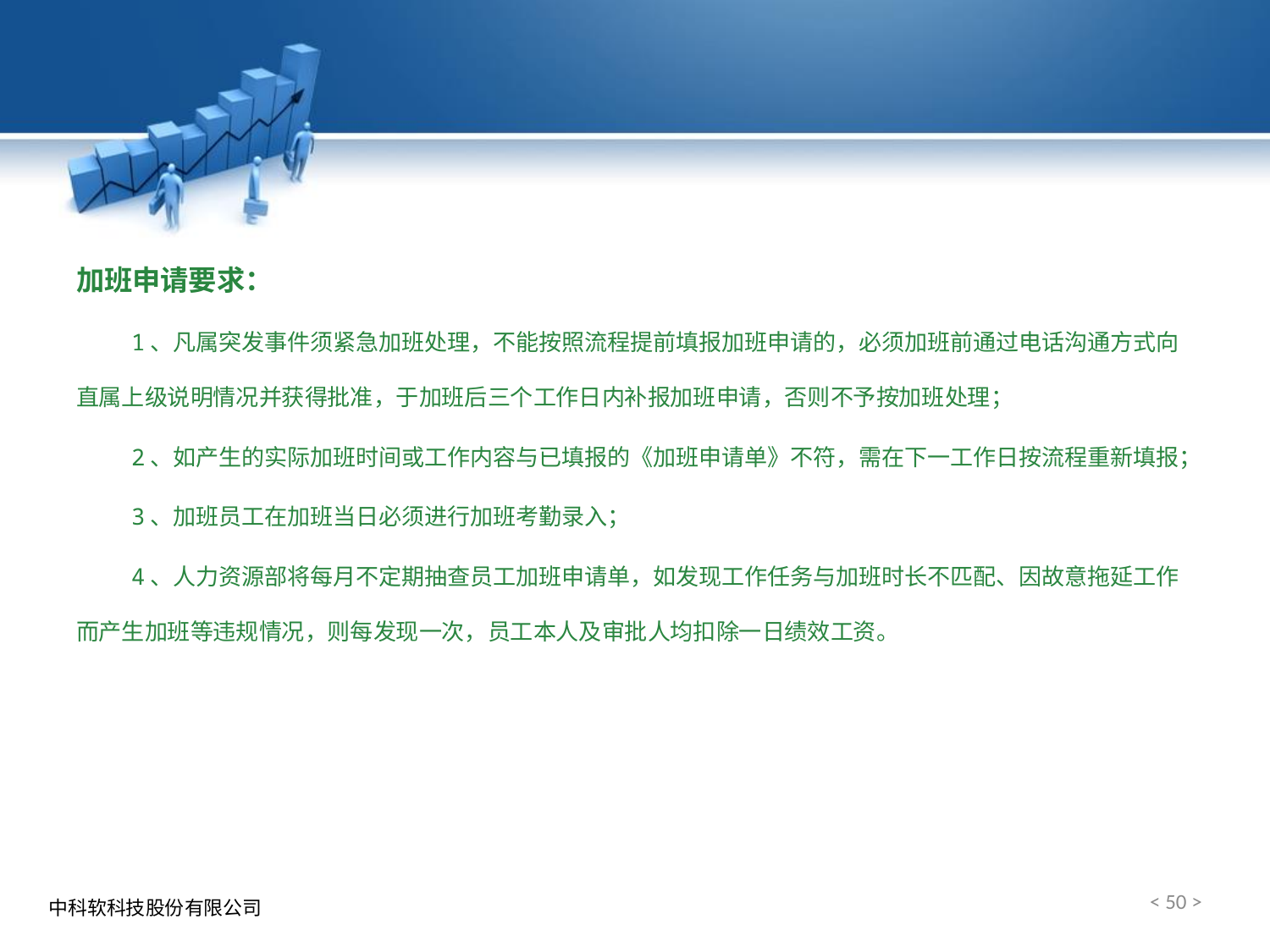

加班申请要求：
    1、凡属突发事件须紧急加班处理，不能按照流程提前填报加班申请的，必须加班前通过电话沟通方式向直属上级说明情况并获得批准，于加班后三个工作日内补报加班申请，否则不予按加班处理；
    2、如产生的实际加班时间或工作内容与已填报的《加班申请单》不符，需在下一工作日按流程重新填报；
    3、加班员工在加班当日必须进行加班考勤录入；
    4、人力资源部将每月不定期抽查员工加班申请单，如发现工作任务与加班时长不匹配、因故意拖延工作而产生加班等违规情况，则每发现一次，员工本人及审批人均扣除一日绩效工资。